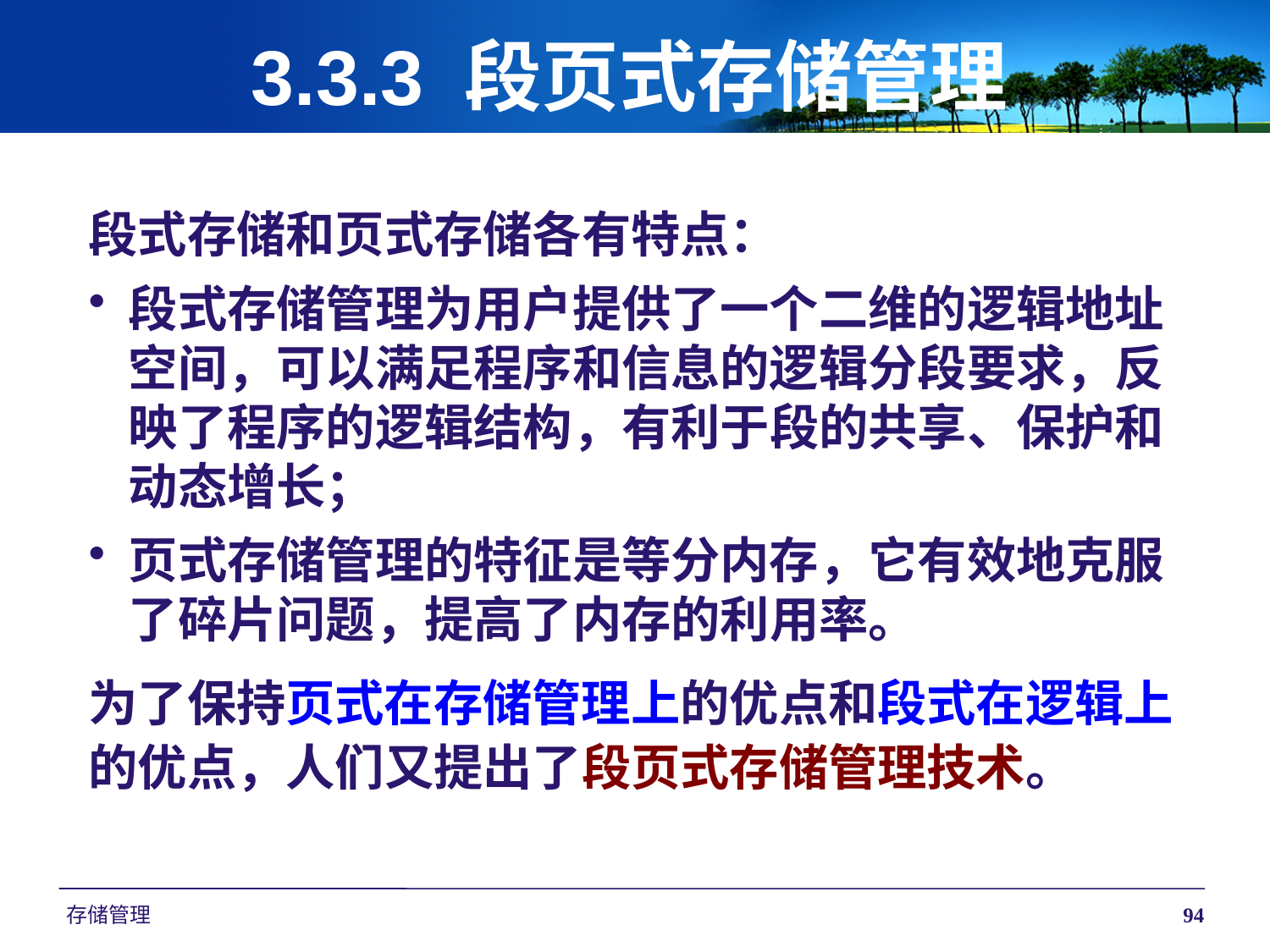

# 3.3.3 段页式存储管理
段式存储和页式存储各有特点：
段式存储管理为用户提供了一个二维的逻辑地址空间，可以满足程序和信息的逻辑分段要求，反映了程序的逻辑结构，有利于段的共享、保护和动态增长；
页式存储管理的特征是等分内存，它有效地克服了碎片问题，提高了内存的利用率。
为了保持页式在存储管理上的优点和段式在逻辑上
的优点，人们又提出了段页式存储管理技术。
存储管理
94